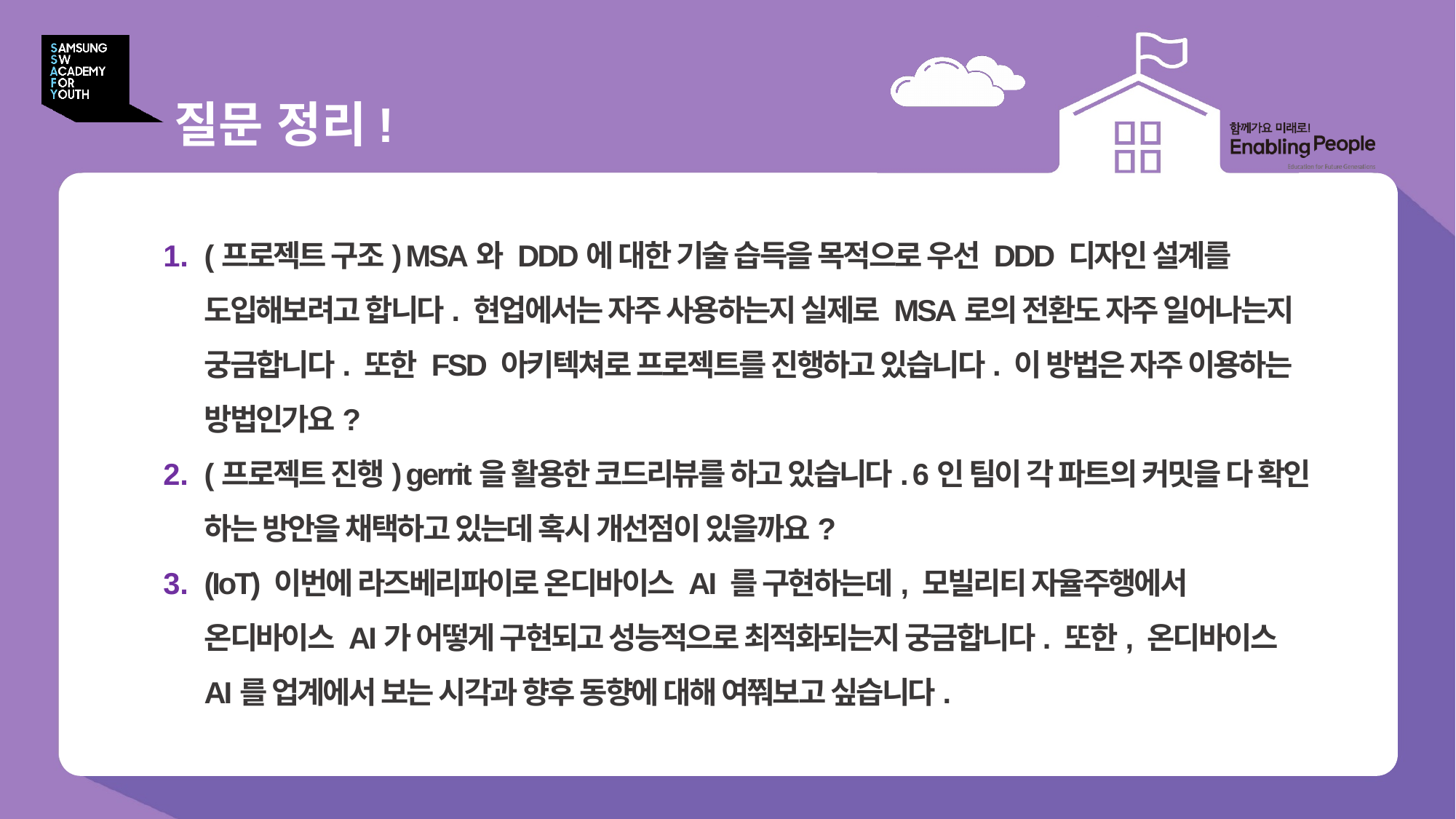

# 질문 정리!
(프로젝트 구조) MSA와 DDD에 대한 기술 습득을 목적으로 우선 DDD 디자인 설계를 도입해보려고 합니다. 현업에서는 자주 사용하는지 실제로 MSA로의 전환도 자주 일어나는지 궁금합니다. 또한 FSD 아키텍쳐로 프로젝트를 진행하고 있습니다. 이 방법은 자주 이용하는 방법인가요?
(프로젝트 진행) gerrit을 활용한 코드리뷰를 하고 있습니다. 6인 팀이 각 파트의 커밋을 다 확인 하는 방안을 채택하고 있는데 혹시 개선점이 있을까요?
(IoT) 이번에 라즈베리파이로 온디바이스 AI 를 구현하는데, 모빌리티 자율주행에서 온디바이스 AI가 어떻게 구현되고 성능적으로 최적화되는지 궁금합니다. 또한, 온디바이스 AI를 업계에서 보는 시각과 향후 동향에 대해 여쭤보고 싶습니다.